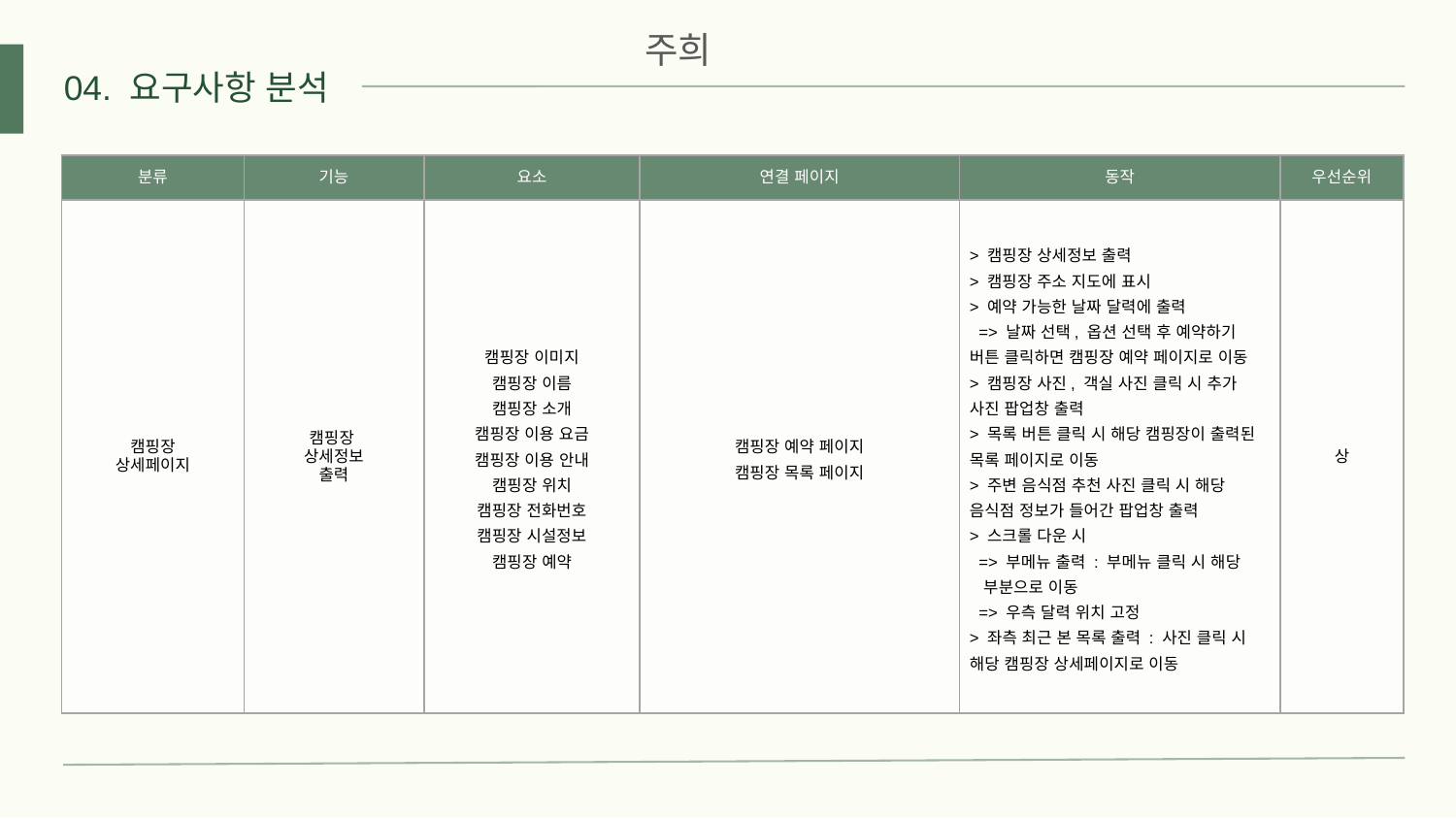

주희

04. 요구사항 분석
| 분류 | 기능 | 요소 | 연결 페이지 | 동작 | 우선순위 |
| --- | --- | --- | --- | --- | --- |
| 캠핑장 상세페이지 | 캠핑장 상세정보 출력 | 캠핑장 이미지 캠핑장 이름 캠핑장 소개 캠핑장 이용 요금 캠핑장 이용 안내 캠핑장 위치 캠핑장 전화번호 캠핑장 시설정보 캠핑장 예약 | 캠핑장 예약 페이지 캠핑장 목록 페이지 | > 캠핑장 상세정보 출력 > 캠핑장 주소 지도에 표시 > 예약 가능한 날짜 달력에 출력 => 날짜 선택, 옵션 선택 후 예약하기 버튼 클릭하면 캠핑장 예약 페이지로 이동 > 캠핑장 사진, 객실 사진 클릭 시 추가 사진 팝업창 출력 > 목록 버튼 클릭 시 해당 캠핑장이 출력된 목록 페이지로 이동 > 주변 음식점 추천 사진 클릭 시 해당 음식점 정보가 들어간 팝업창 출력 > 스크롤 다운 시 => 부메뉴 출력 : 부메뉴 클릭 시 해당 부분으로 이동 => 우측 달력 위치 고정 > 좌측 최근 본 목록 출력 : 사진 클릭 시 해당 캠핑장 상세페이지로 이동 | 상 |
|  |  |  |  |  |  |
|  |  |  |  |  |  |